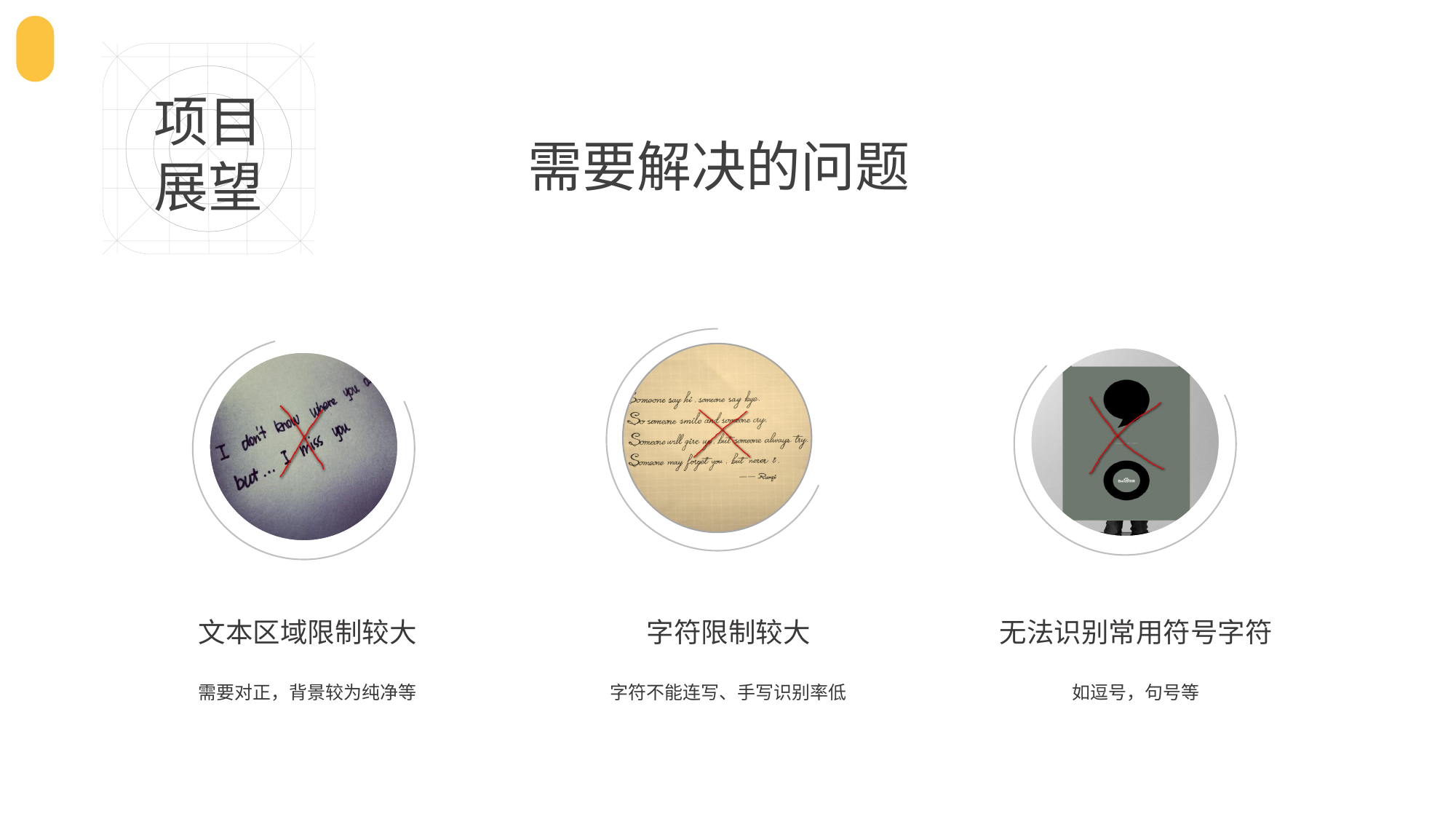

项目
展望
需要解决的问题

无法识别常用符号字符

如逗号，句号等
文本区域限制较大

需要对正，背景较为纯净等
字符限制较大

字符不能连写、手写识别率低